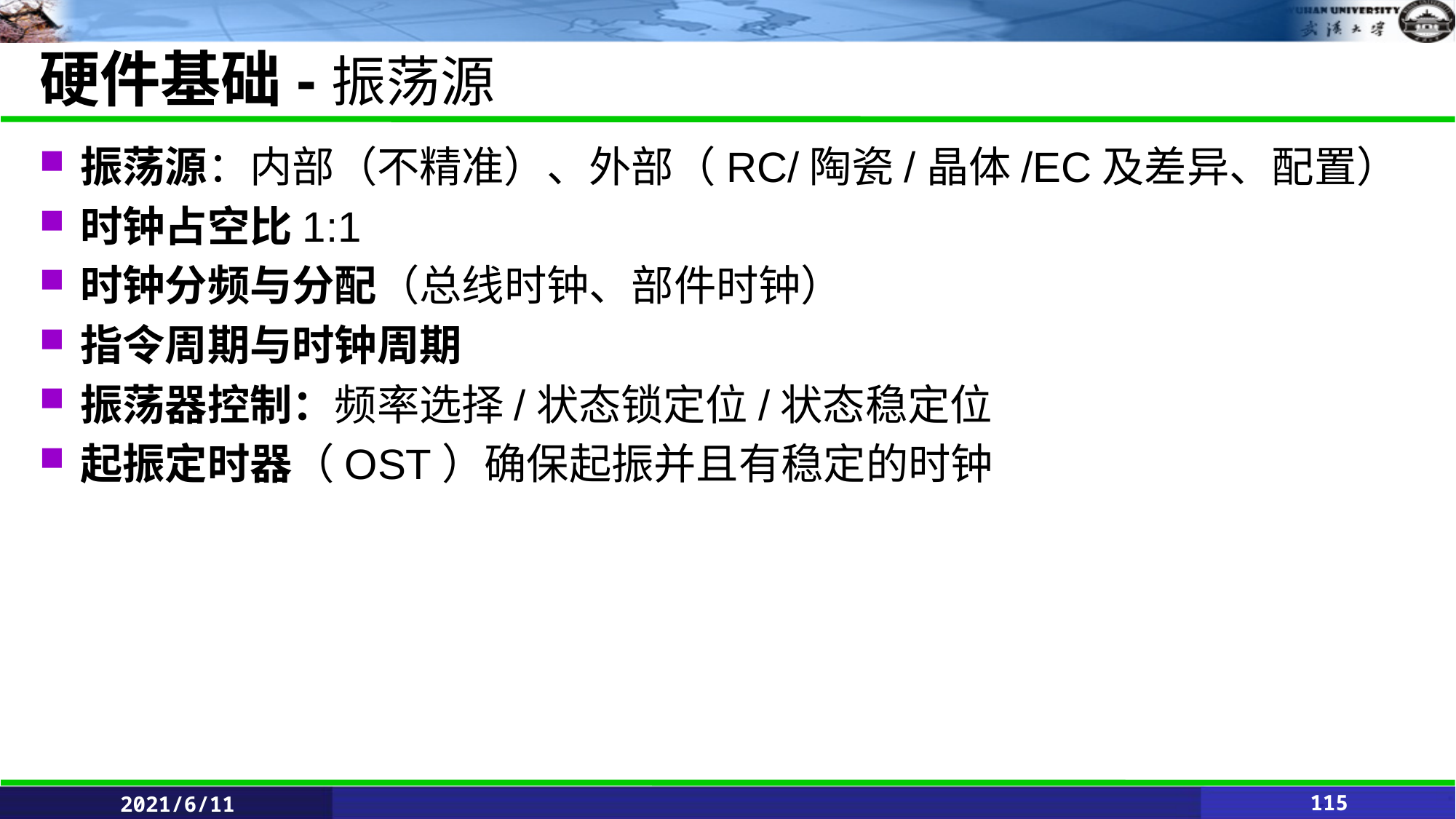

# 硬件基础-振荡源
振荡源：内部（不精准）、外部（RC/陶瓷/晶体/EC及差异、配置）
时钟占空比1:1
时钟分频与分配（总线时钟、部件时钟）
指令周期与时钟周期
振荡器控制：频率选择/状态锁定位/状态稳定位
起振定时器（OST）确保起振并且有稳定的时钟

2021/6/11

115